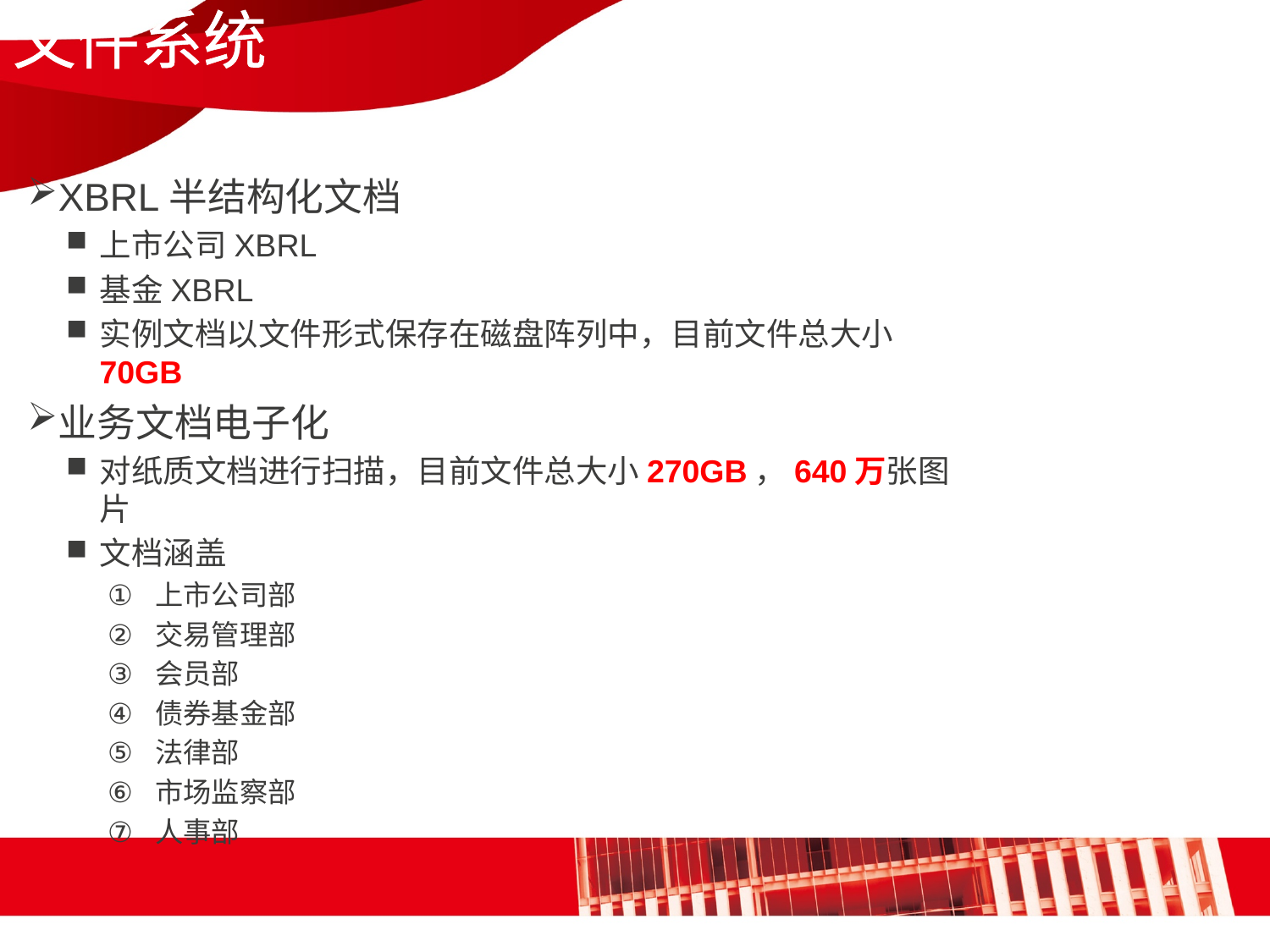

文件系统
XBRL半结构化文档
上市公司XBRL
基金XBRL
实例文档以文件形式保存在磁盘阵列中，目前文件总大小70GB
业务文档电子化
对纸质文档进行扫描，目前文件总大小270GB，640万张图片
文档涵盖
上市公司部
交易管理部
会员部
债券基金部
法律部
市场监察部
人事部